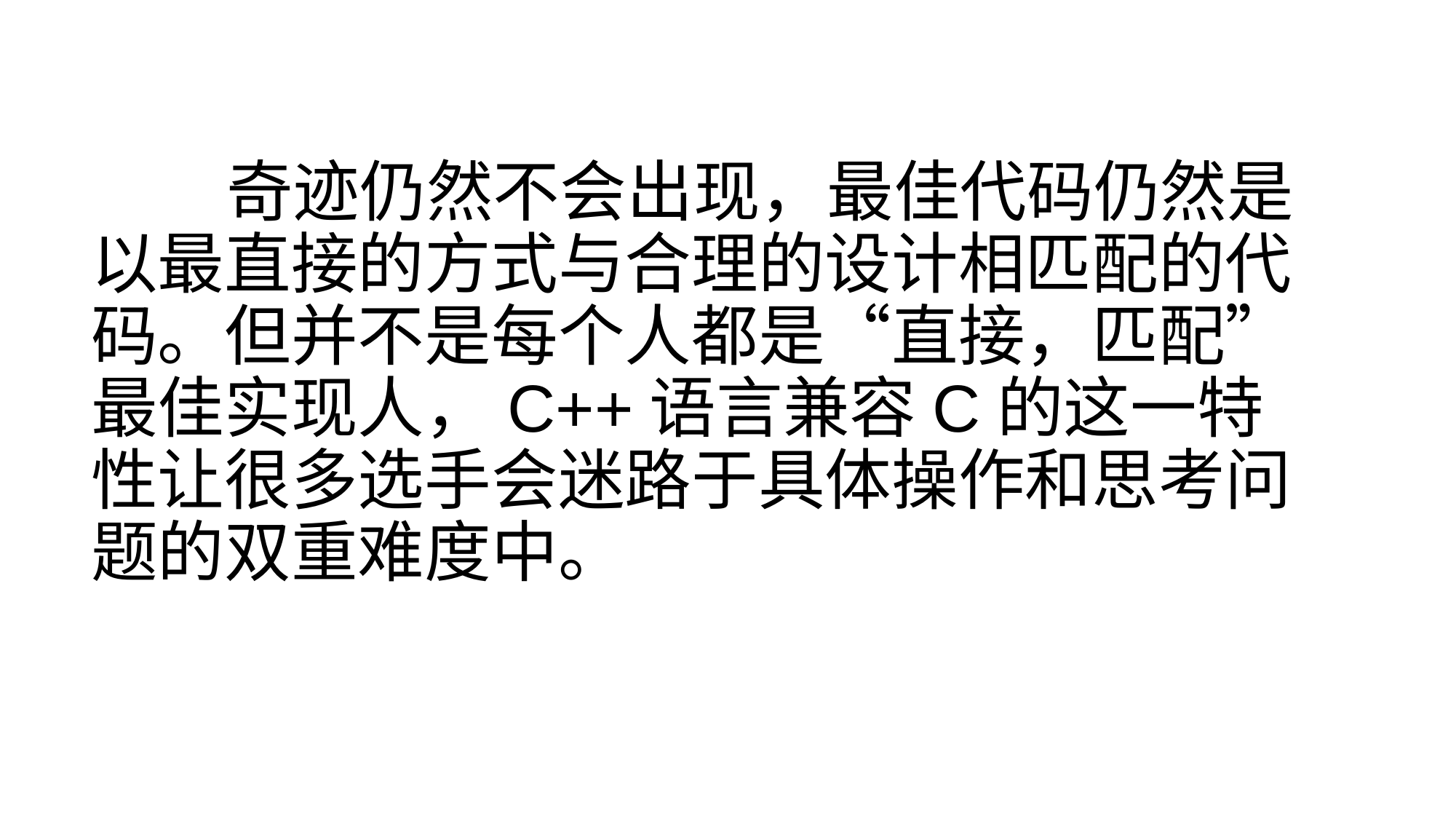

# 奇迹仍然不会出现，最佳代码仍然是以最直接的方式与合理的设计相匹配的代码。但并不是每个人都是“直接，匹配”最佳实现人，C++语言兼容C的这一特性让很多选手会迷路于具体操作和思考问题的双重难度中。